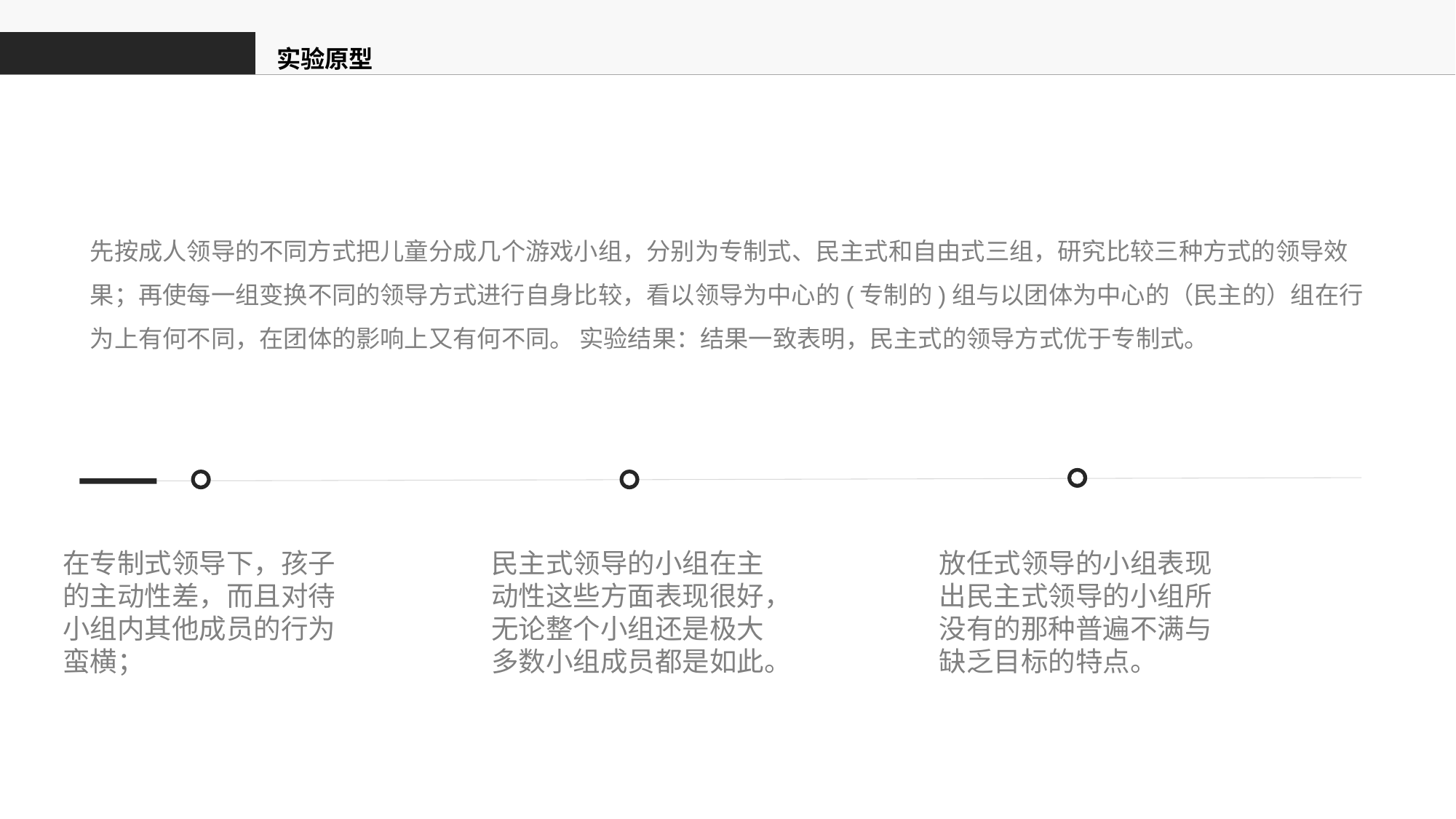

实验原型
先按成人领导的不同方式把儿童分成几个游戏小组，分别为专制式、民主式和自由式三组，研究比较三种方式的领导效果；再使每一组变换不同的领导方式进行自身比较，看以领导为中心的(专制的)组与以团体为中心的（民主的）组在行为上有何不同，在团体的影响上又有何不同。 实验结果：结果一致表明，民主式的领导方式优于专制式。

在专制式领导下，孩子的主动性差，而且对待小组内其他成员的行为蛮横；
民主式领导的小组在主动性这些方面表现很好，无论整个小组还是极大多数小组成员都是如此。
放任式领导的小组表现出民主式领导的小组所没有的那种普遍不满与缺乏目标的特点。